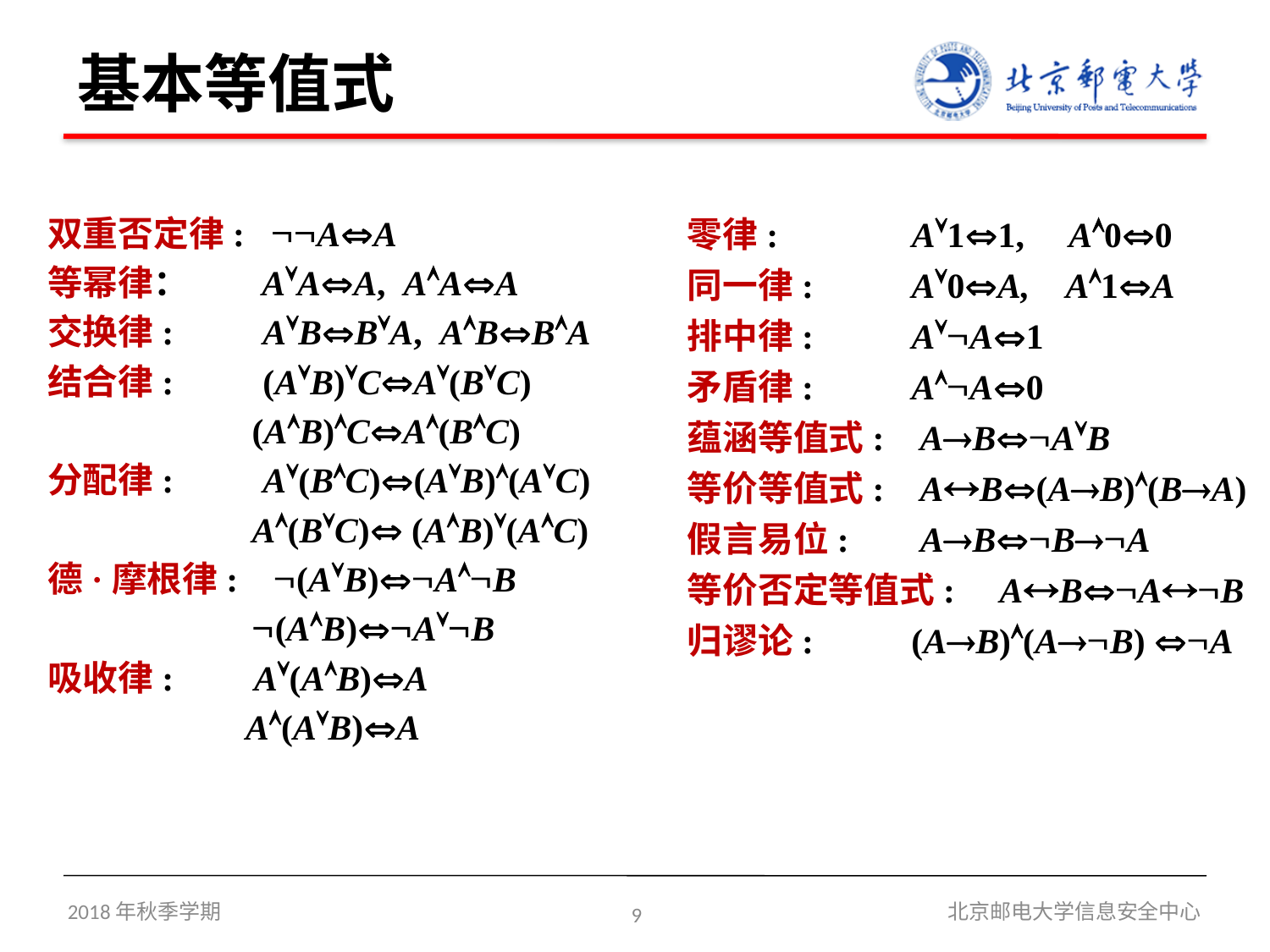

# 基本等值式
双重否定律:   ¬¬A⇔A
等幂律：        A∨A⇔A,  A∧A⇔A
交换律:          A∨B⇔B∨A,  A∧B⇔B∧A
结合律:          (A∨B)∨C⇔A∨(B∨C)
                       (A∧B)∧C⇔A∧(B∧C)
分配律:          A∨(B∧C)⇔(A∨B)∧(A∨C)
                       A∧(B∨C)⇔ (A∧B)∨(A∧C)
德·摩根律:    ¬(A∨B)⇔¬A∧¬B
                       ¬(A∧B)⇔¬A∨¬B
吸收律:         A∨(A∧B)⇔A
	        A∧(A∨B)⇔A
零律:               A∨1⇔1,     A∧0⇔0
同一律:           A∨0⇔A,    A∧1⇔A
排中律:           A∨¬A⇔1
矛盾律:           A∧¬A⇔0
蕴涵等值式:    A→B⇔¬A∨B
等价等值式:    A↔B⇔(A→B)∧(B→A)
假言易位:        A→B⇔¬B→¬A
等价否定等值式:     A↔B⇔¬A↔¬B
归谬论:           (A→B)∧(A→¬B) ⇔¬A

2018年秋季学期
9